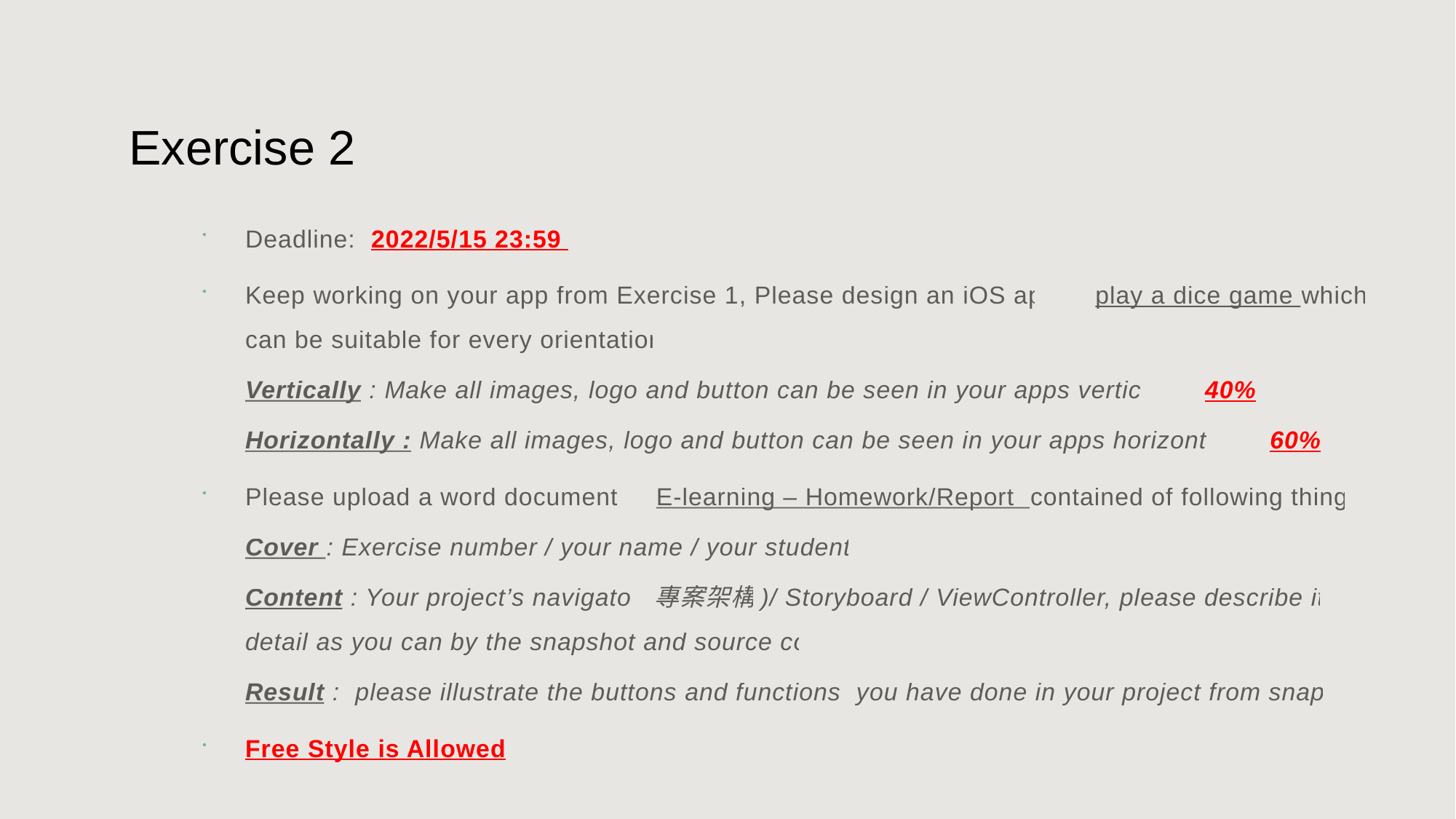

# Exercise 2
Deadline:  2022/5/15 23:59
Keep working on your app from Exercise 1, Please design an iOS app to play a dice game which can be suitable for every orientations:
Vertically : Make all images, logo and button can be seen in your apps vertically– 40%
Horizontally : Make all images, logo and button can be seen in your apps horizontally– 60%
Please upload a word document to E-learning – Homework/Report  contained of following things:
Cover : Exercise number / your name / your student ID
Content : Your project’s navigator(專案架構)/ Storyboard / ViewController, please describe it as detail as you can by the snapshot and source code
Result :  please illustrate the buttons and functions  you have done in your project from snapshots
Free Style is Allowed